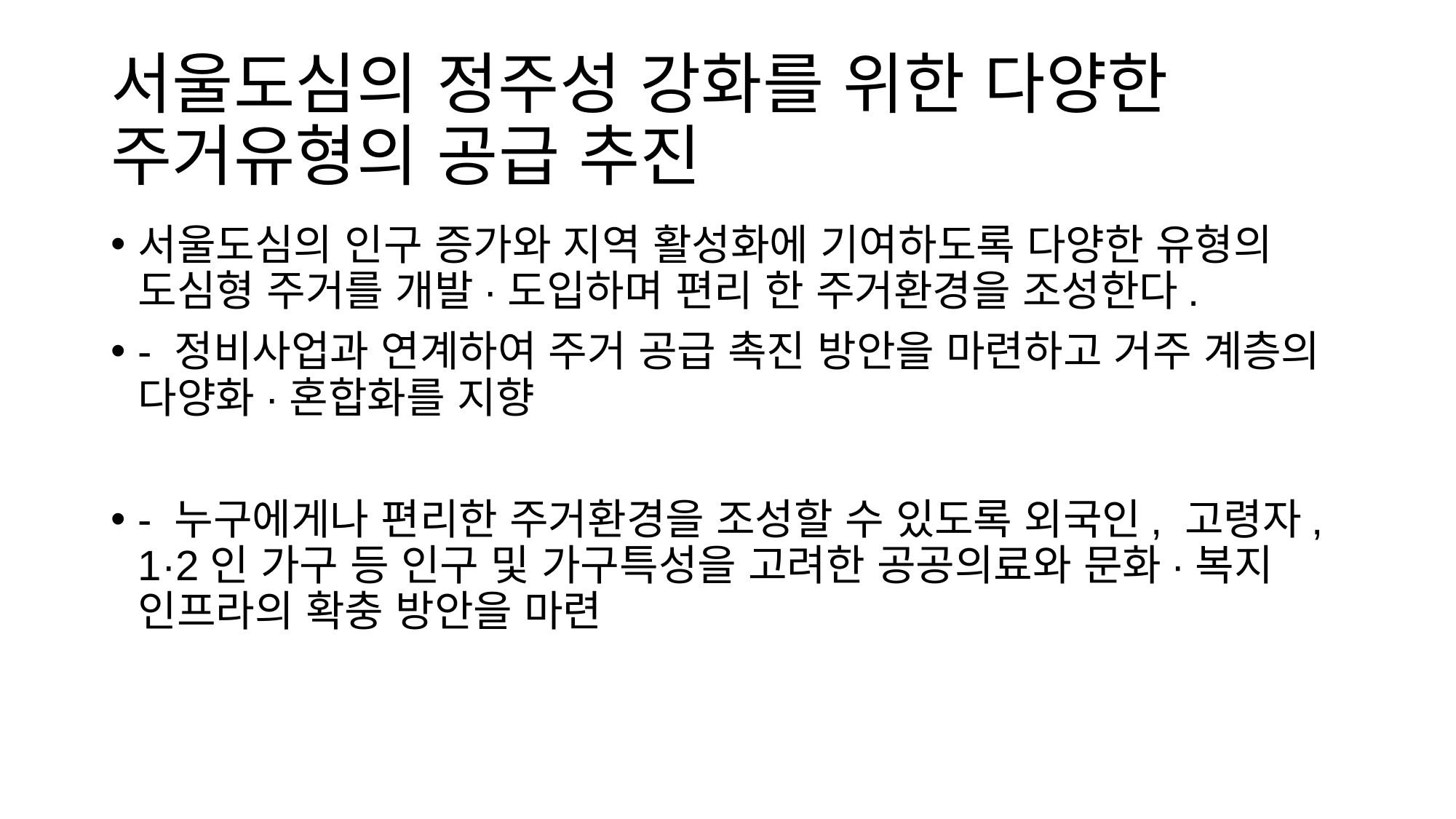

# 서울도심의 정주성 강화를 위한 다양한 주거유형의 공급 추진
서울도심의 인구 증가와 지역 활성화에 기여하도록 다양한 유형의 도심형 주거를 개발·도입하며 편리 한 주거환경을 조성한다.
- 정비사업과 연계하여 주거 공급 촉진 방안을 마련하고 거주 계층의 다양화·혼합화를 지향

- 누구에게나 편리한 주거환경을 조성할 수 있도록 외국인, 고령자, 1·2인 가구 등 인구 및 가구특성을 고려한 공공의료와 문화·복지 인프라의 확충 방안을 마련